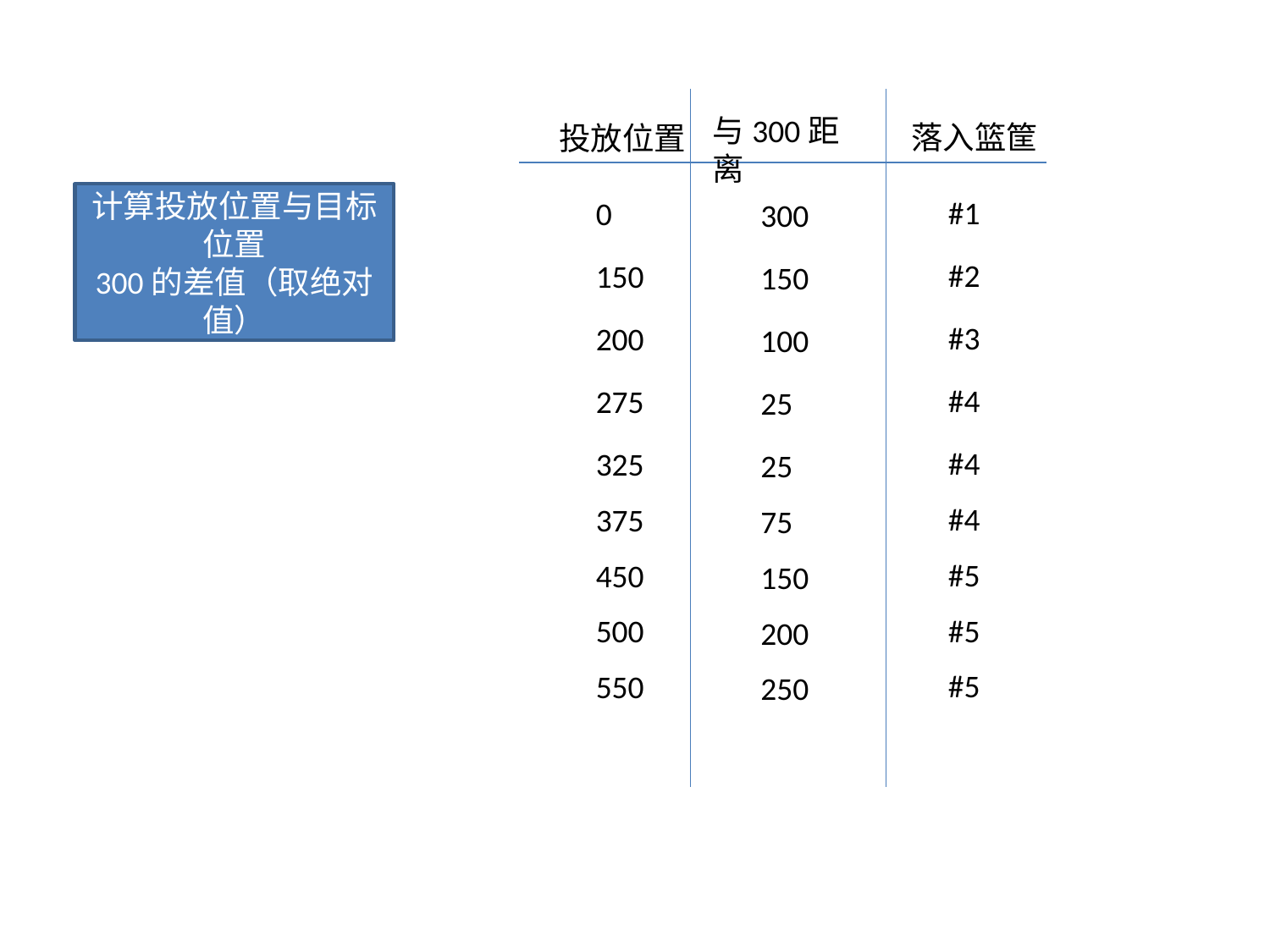

与300距离
落入篮筐
投放位置
计算投放位置与目标位置
300的差值（取绝对值）
#1
0
300
#2
150
150
#3
200
100
#4
275
25
#4
325
25
#4
375
75
#5
450
150
#5
500
200
#5
550
250